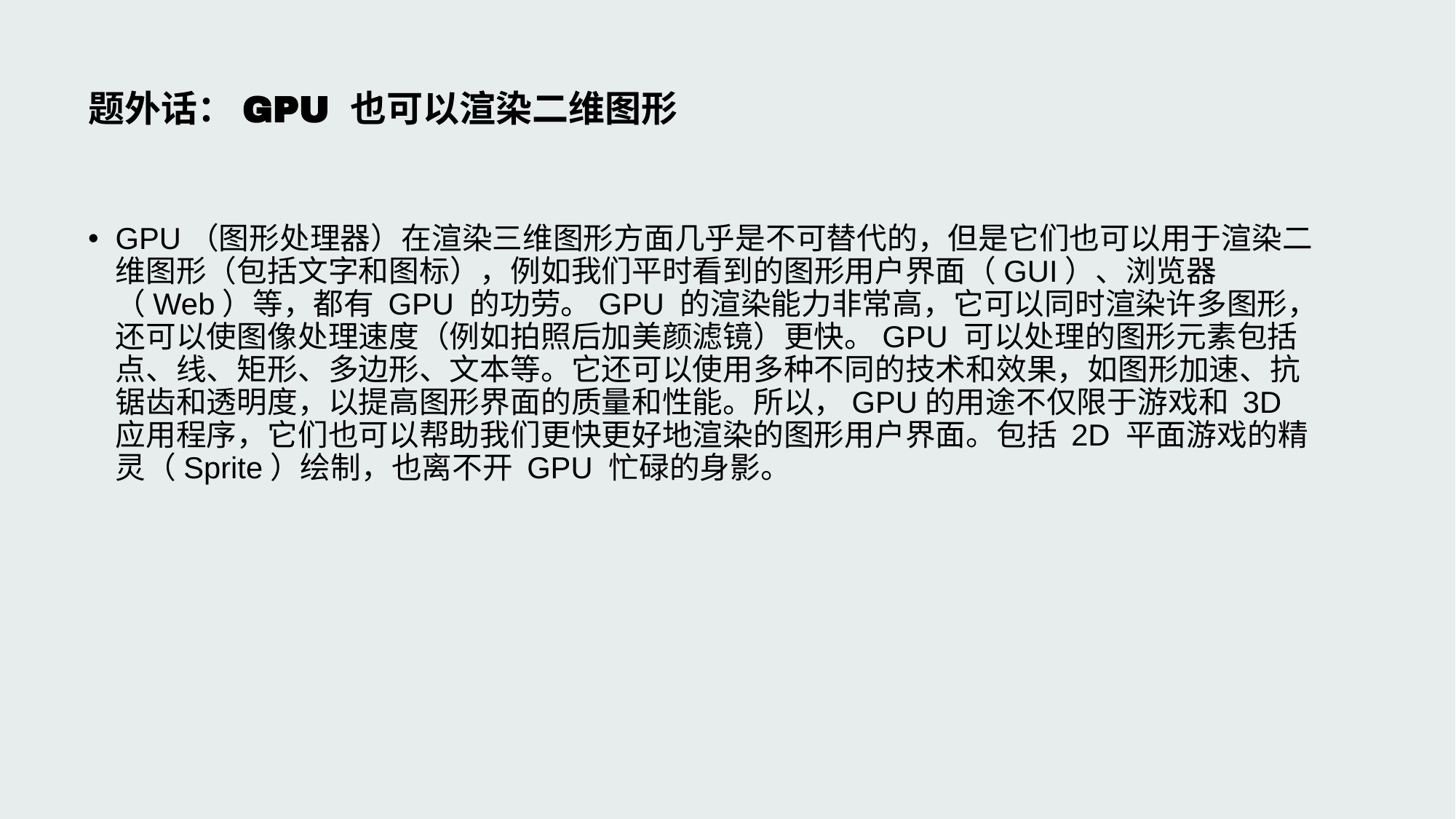

# 题外话：GPU 也可以渲染二维图形
GPU（图形处理器）在渲染三维图形方面几乎是不可替代的，但是它们也可以用于渲染二维图形（包括文字和图标），例如我们平时看到的图形用户界面（GUI）、浏览器（Web）等，都有 GPU 的功劳。GPU 的渲染能力非常高，它可以同时渲染许多图形，还可以使图像处理速度（例如拍照后加美颜滤镜）更快。GPU 可以处理的图形元素包括点、线、矩形、多边形、文本等。它还可以使用多种不同的技术和效果，如图形加速、抗锯齿和透明度，以提高图形界面的质量和性能。所以，GPU的用途不仅限于游戏和 3D 应用程序，它们也可以帮助我们更快更好地渲染的图形用户界面。包括 2D 平面游戏的精灵（Sprite）绘制，也离不开 GPU 忙碌的身影。